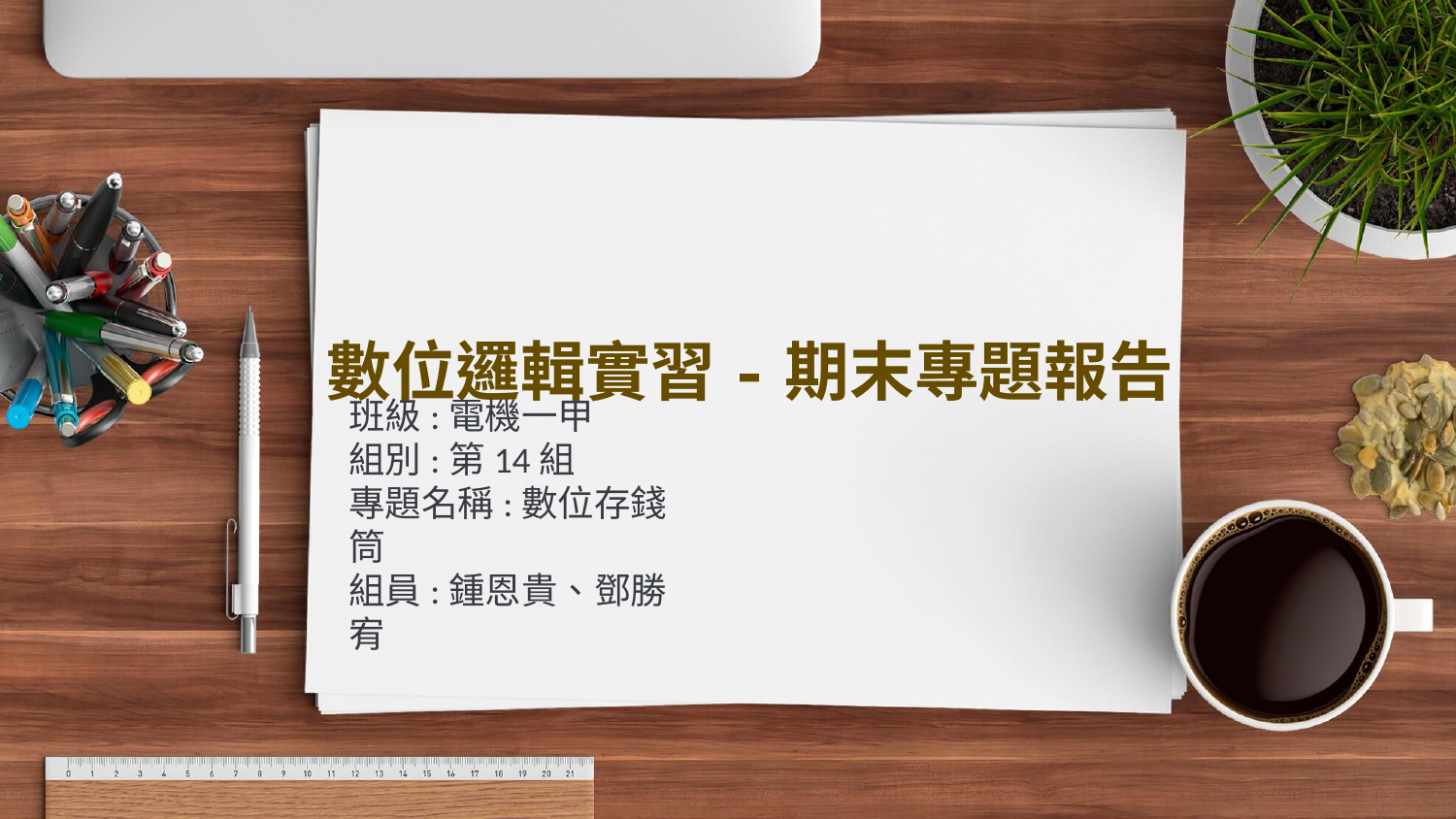

# 數位邏輯實習-期末專題報告
班級:電機一甲
組別:第14組
專題名稱:數位存錢筒
組員:鍾恩貴、鄧勝宥